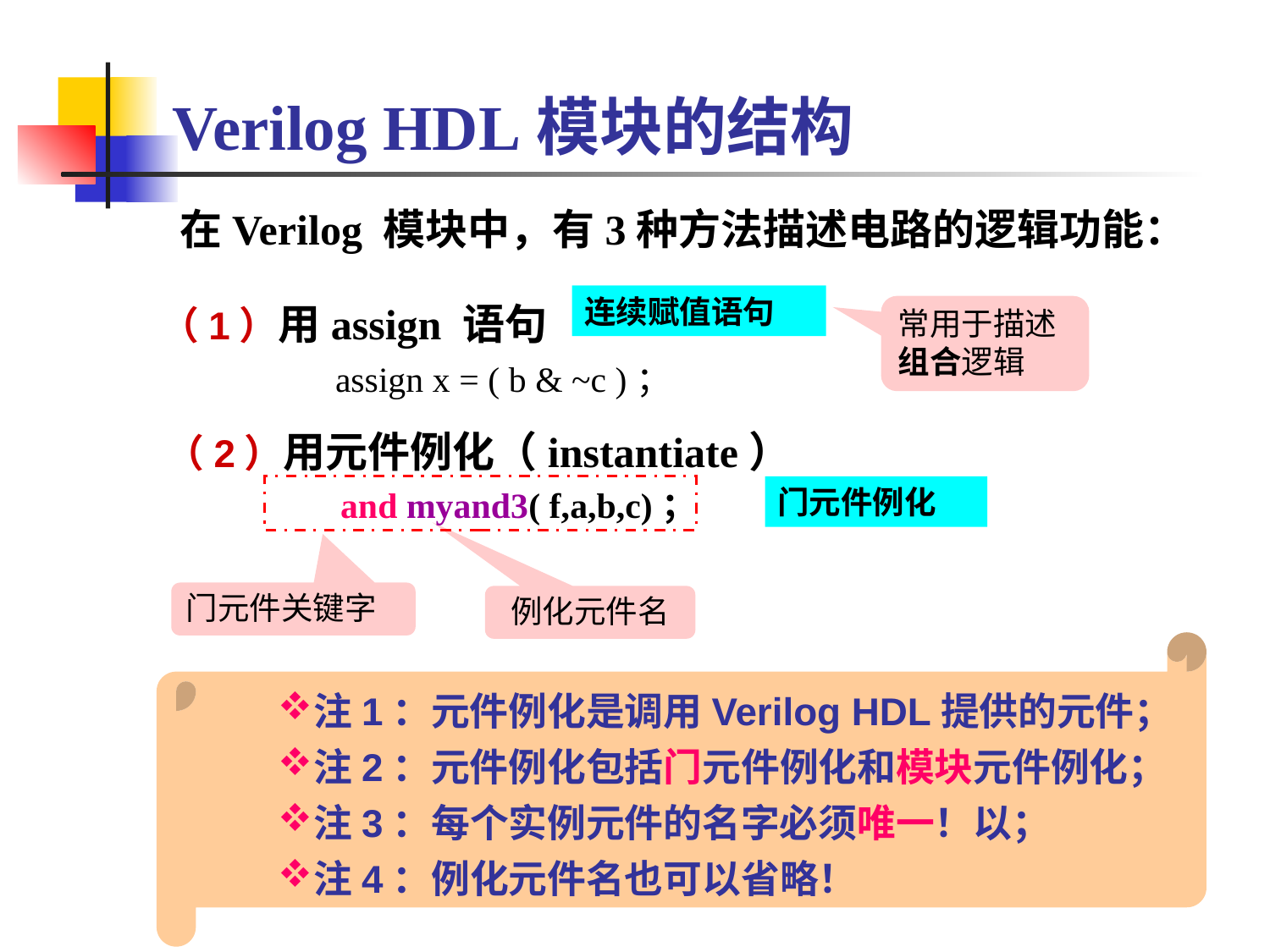

Verilog HDL模块的结构
在Verilog 模块中，有3种方法描述电路的逻辑功能：
连续赋值语句
（1）用assign 语句
 		assign x = ( b & ~c )；
常用于描述组合逻辑
（2）用元件例化（instantiate）
		and myand3( f,a,b,c)；

门元件例化
门元件关键字
例化元件名
注1：元件例化是调用Verilog HDL提供的元件；
注2：元件例化包括门元件例化和模块元件例化；
注3：每个实例元件的名字必须唯一！以；
注4：例化元件名也可以省略！